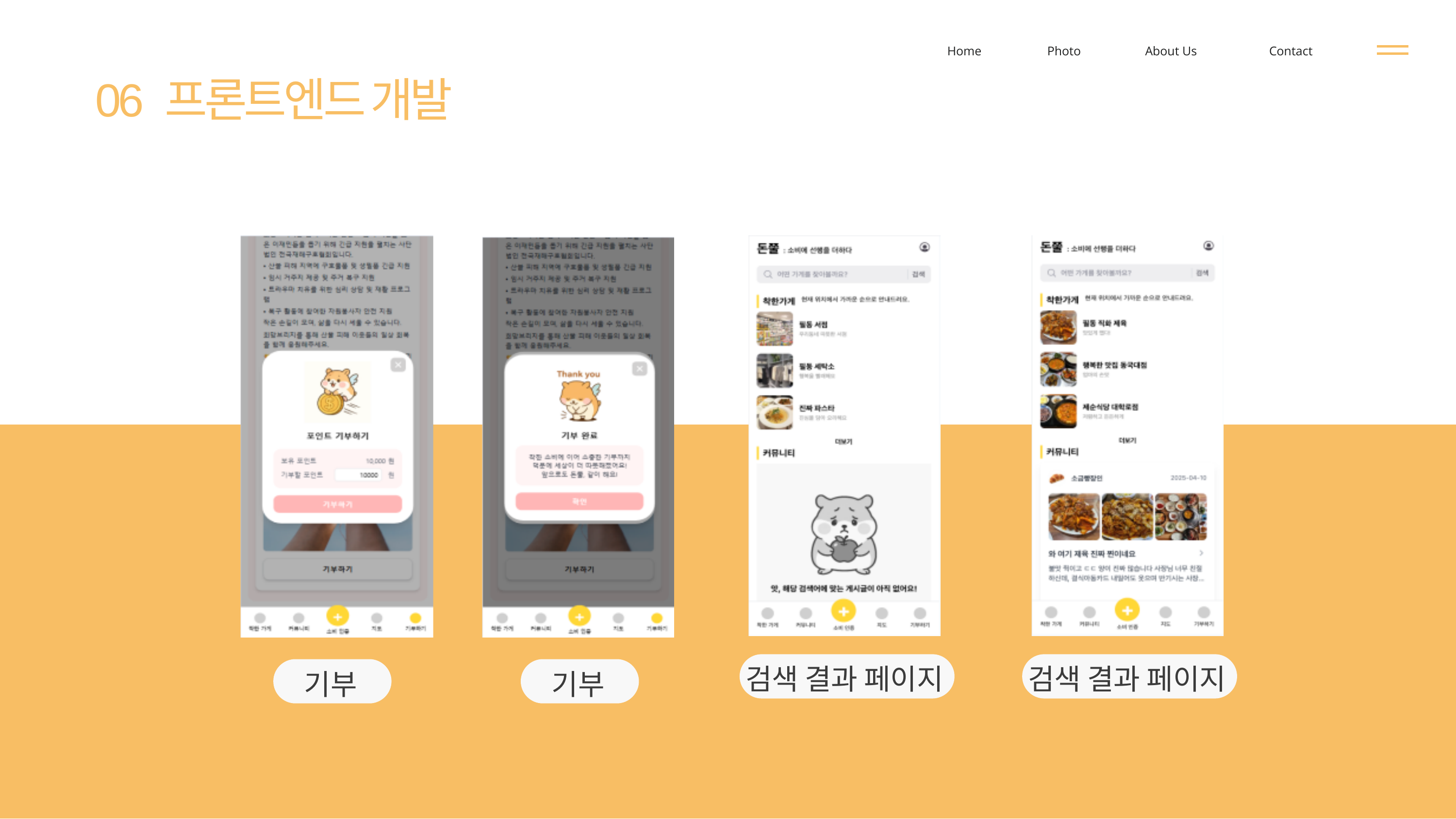

Home
Photo
About Us
Contact

06 프론트엔드 개발

검색 결과 페이지
검색 결과 페이지

기부
기부